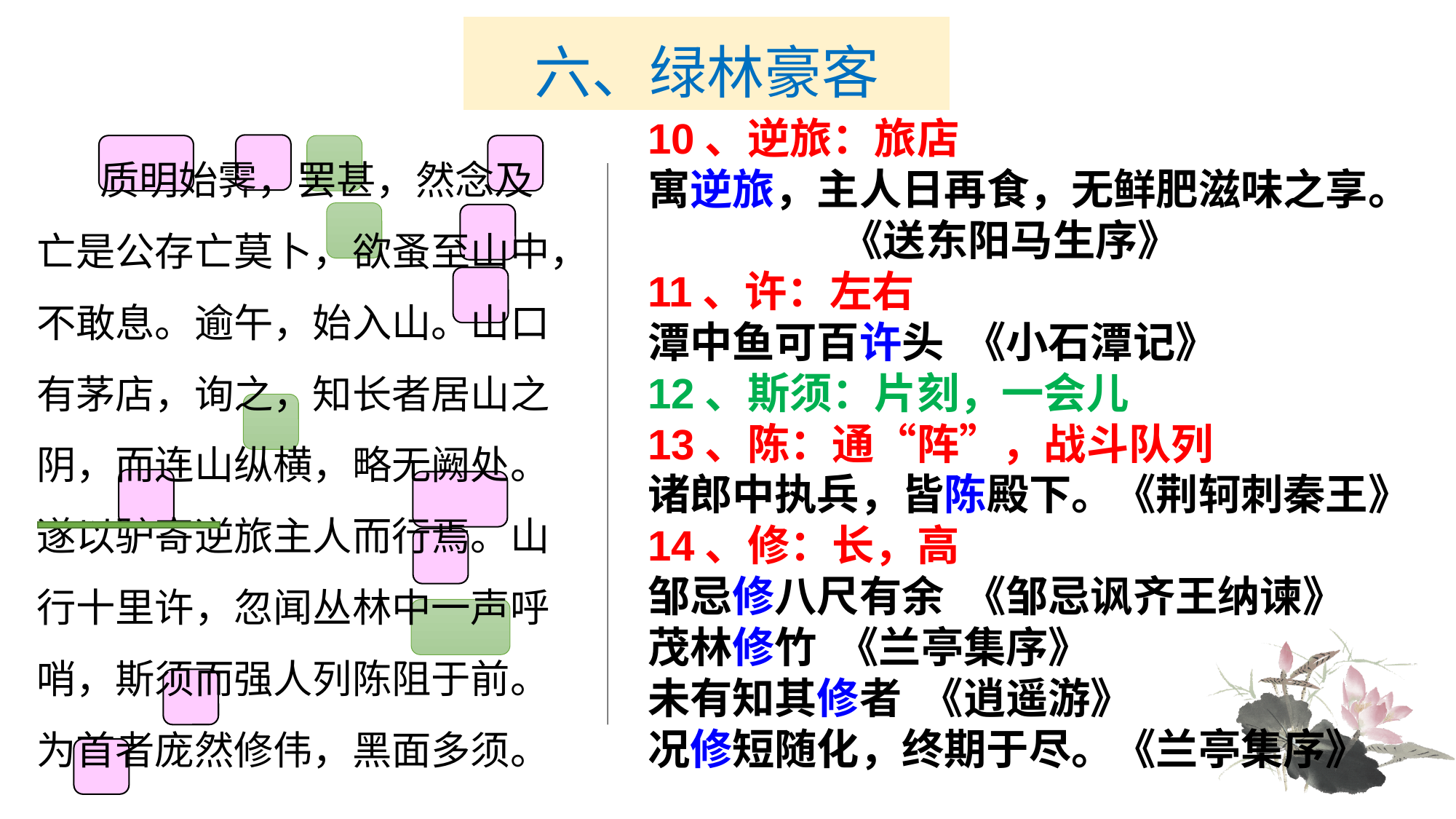

# 六、绿林豪客
10、逆旅：旅店
寓逆旅，主人日再食，无鲜肥滋味之享。
                   《送东阳马生序》
11、许：左右
潭中鱼可百许头  《小石潭记》
12、斯须：片刻，一会儿
13、陈：通“阵”，战斗队列
诸郎中执兵，皆陈殿下。《荆轲刺秦王》
14、修：长，高
邹忌修八尺有余  《邹忌讽齐王纳谏》
茂林修竹  《兰亭集序》
未有知其修者  《逍遥游》
况修短随化，终期于尽。《兰亭集序》
　　质明始霁，罢甚，然念及亡是公存亡莫卜，欲蚤至山中，不敢息。逾午，始入山。山口有茅店，询之，知长者居山之阴，而连山纵横，略无阙处。遂以驴寄逆旅主人而行焉。山行十里许，忽闻丛林中一声呼哨，斯须而强人列陈阻于前。为首者庞然修伟，黑面多须。